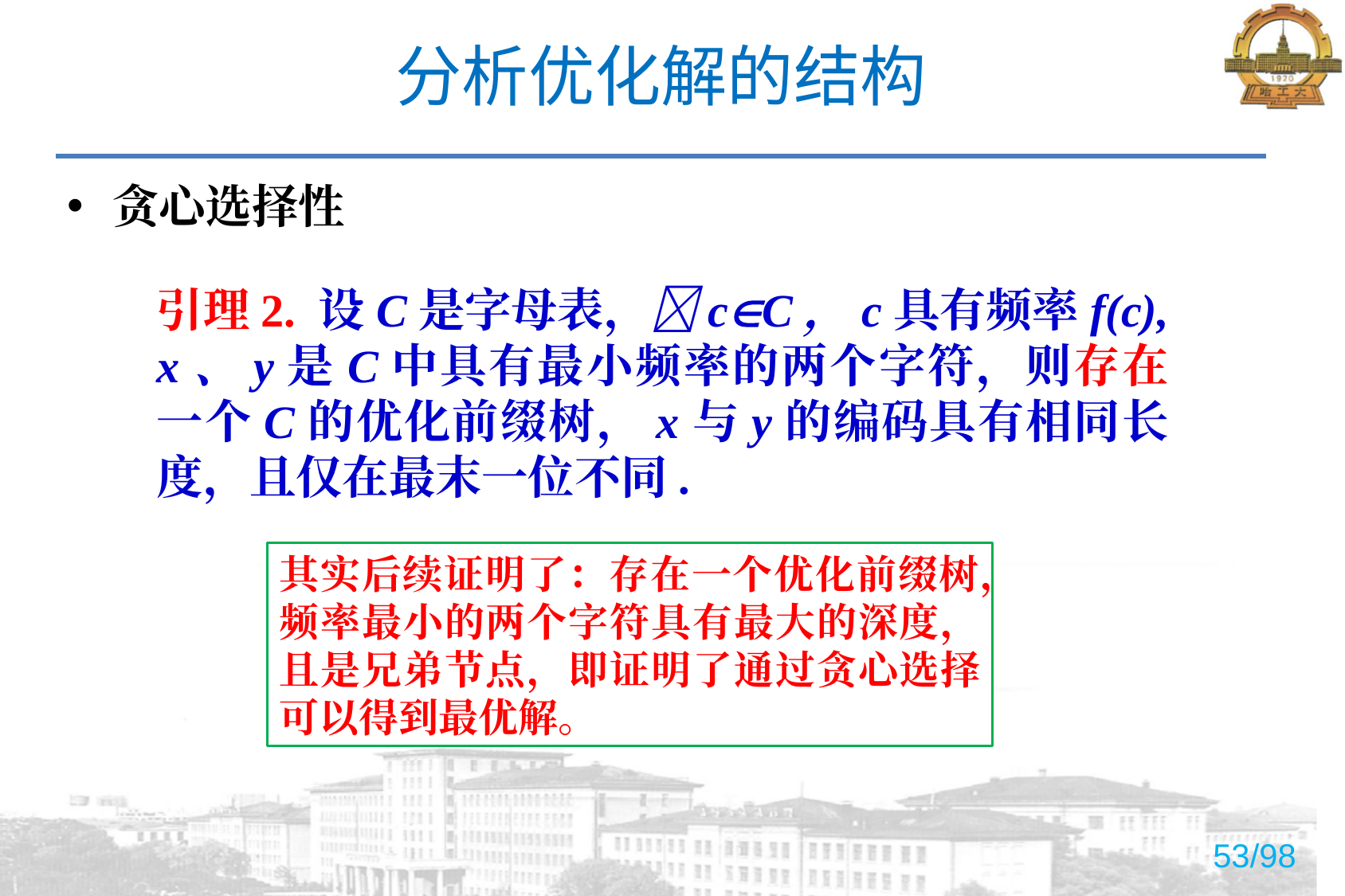

# 分析优化解的结构
贪心选择性
引理2. 设C是字母表，∀c∈C，c具有频率f(c), x、y是C中具有最小频率的两个字符，则存在一个C的优化前缀树，x与y的编码具有相同长度，且仅在最末一位不同.
其实后续证明了：存在一个优化前缀树，频率最小的两个字符具有最大的深度，且是兄弟节点，即证明了通过贪心选择可以得到最优解。